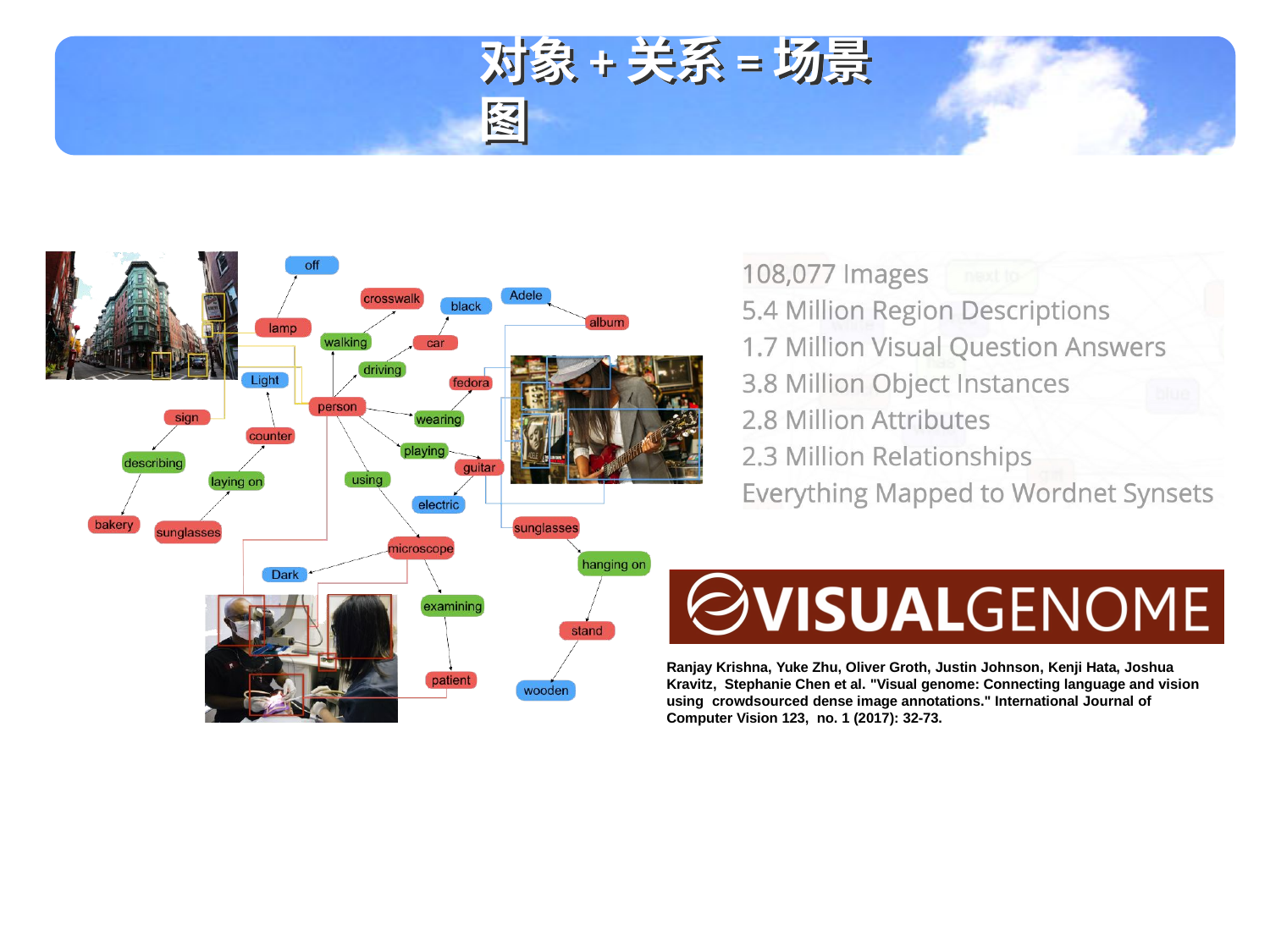

对象+关系=场景图

Ranjay Krishna, Yuke Zhu, Oliver Groth, Justin Johnson, Kenji Hata, Joshua Kravitz,  Stephanie Chen et al. "Visual genome: Connecting language and vision using  crowdsourced dense image annotations." International Journal of Computer Vision 123,  no. 1 (2017): 32-73.